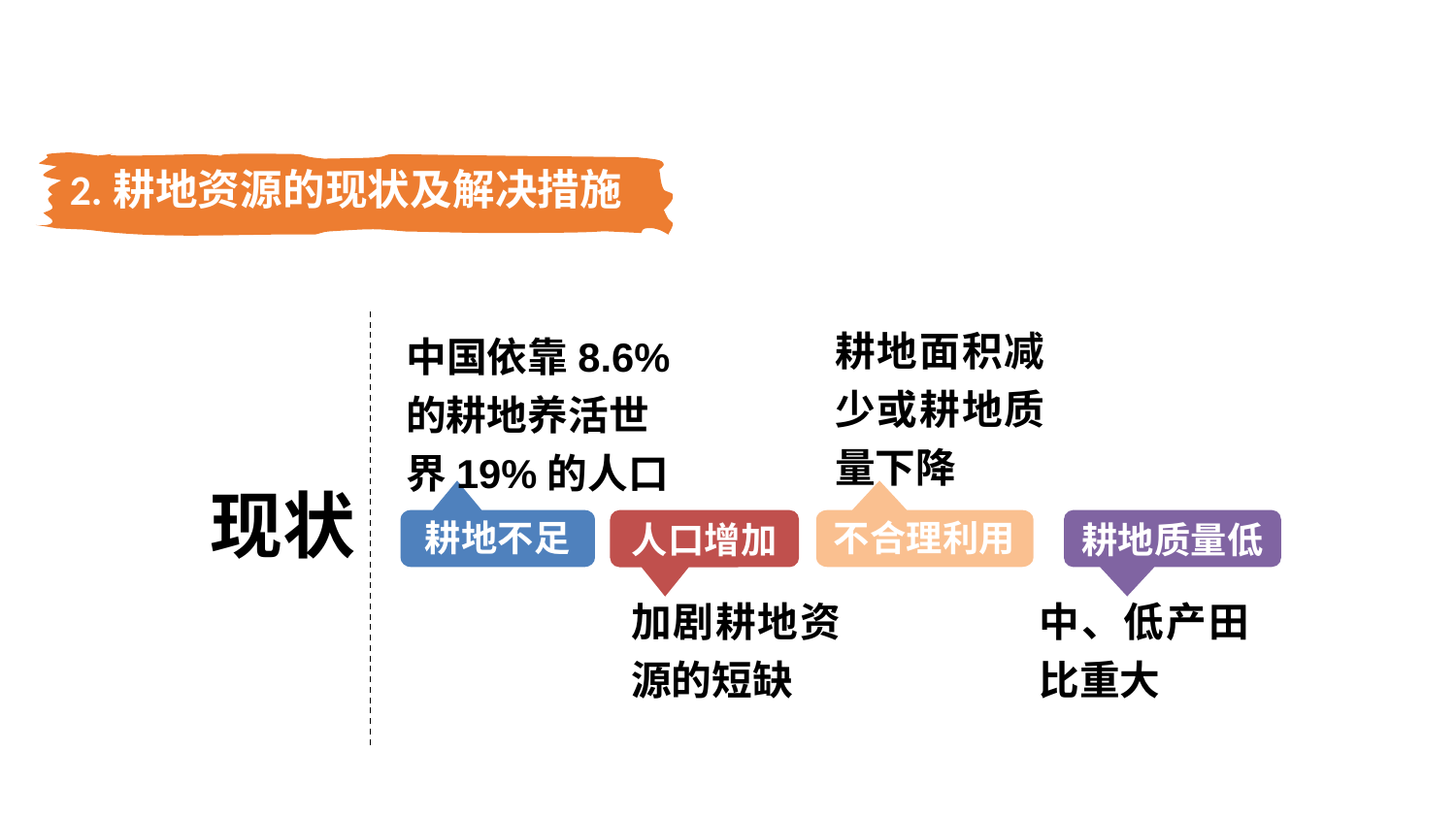

2.耕地资源的现状及解决措施
耕地面积减少或耕地质量下降
中国依靠8.6%的耕地养活世界19%的人口
# 现状
耕地不足
不合理利用
人口增加
耕地质量低
加剧耕地资源的短缺
中、低产田比重大